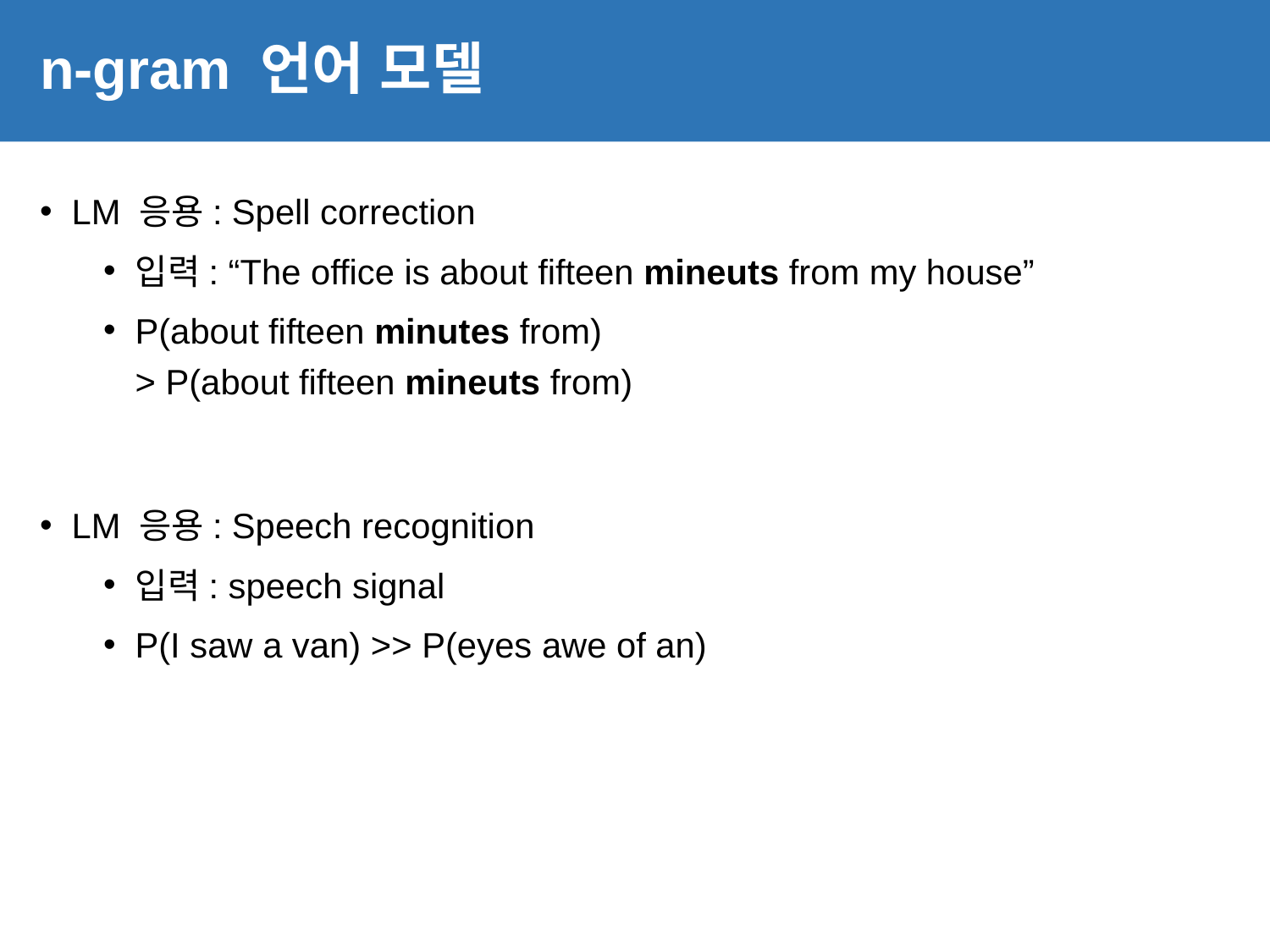

# n-gram 언어 모델
46
LM 응용: Spell correction
입력: “The office is about fifteen mineuts from my house”
P(about fifteen minutes from)
> P(about fifteen mineuts from)

LM 응용: Speech recognition
입력: speech signal
P(I saw a van) >> P(eyes awe of an)